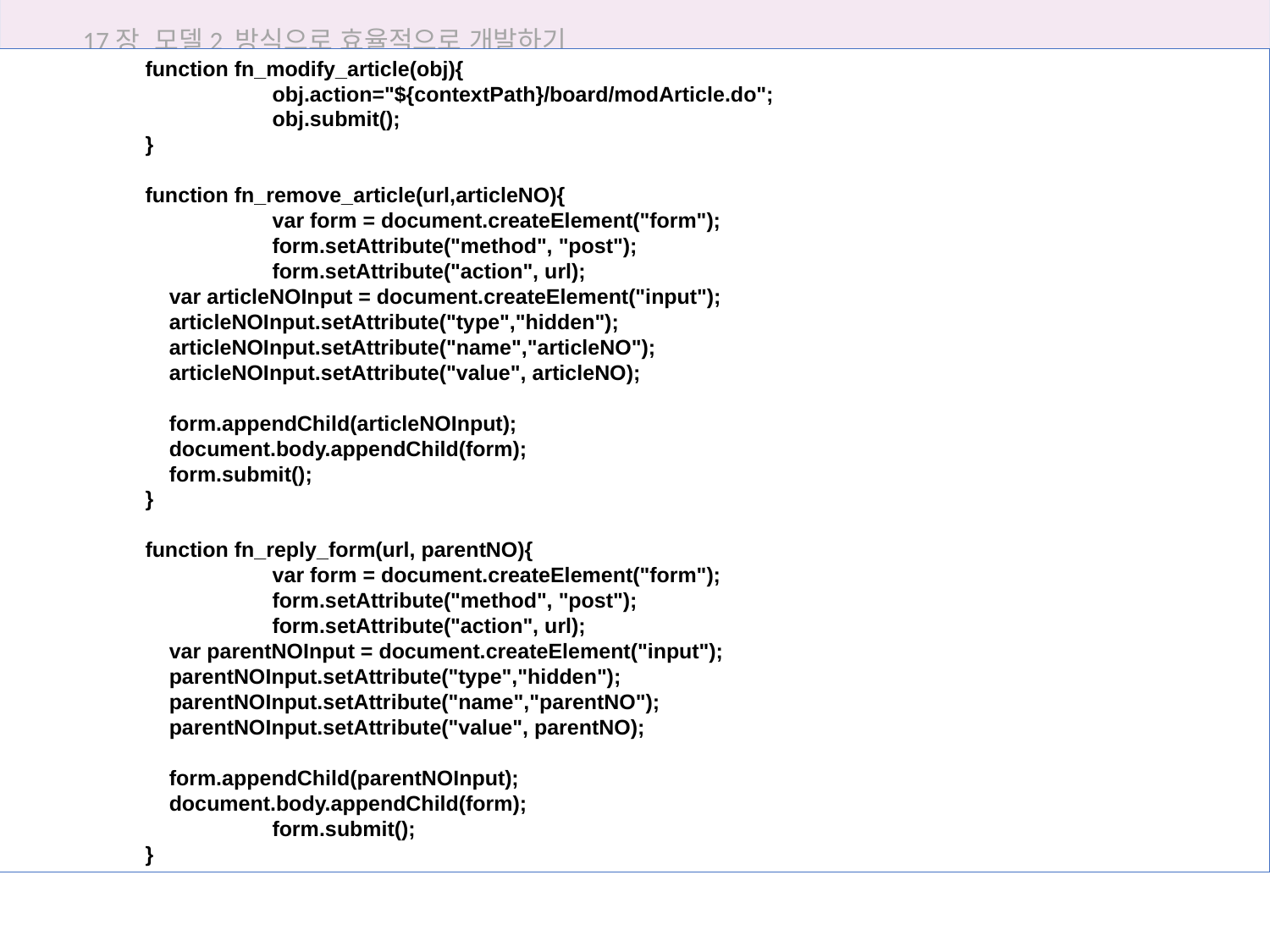

17장  모델2 방식으로 효율적으로 개발하기
	 function fn_modify_article(obj){
		 obj.action="${contextPath}/board/modArticle.do";
		 obj.submit();
	 }

	 function fn_remove_article(url,articleNO){
		 var form = document.createElement("form");
		 form.setAttribute("method", "post");
		 form.setAttribute("action", url);
	     var articleNOInput = document.createElement("input");
	     articleNOInput.setAttribute("type","hidden");
	     articleNOInput.setAttribute("name","articleNO");
	     articleNOInput.setAttribute("value", articleNO);

	     form.appendChild(articleNOInput);
	     document.body.appendChild(form);
	     form.submit();
	 }

	 function fn_reply_form(url, parentNO){
		 var form = document.createElement("form");
		 form.setAttribute("method", "post");
		 form.setAttribute("action", url);
	     var parentNOInput = document.createElement("input");
	     parentNOInput.setAttribute("type","hidden");
	     parentNOInput.setAttribute("name","parentNO");
	     parentNOInput.setAttribute("value", parentNO);

	     form.appendChild(parentNOInput);
	     document.body.appendChild(form);
		 form.submit();
	 }